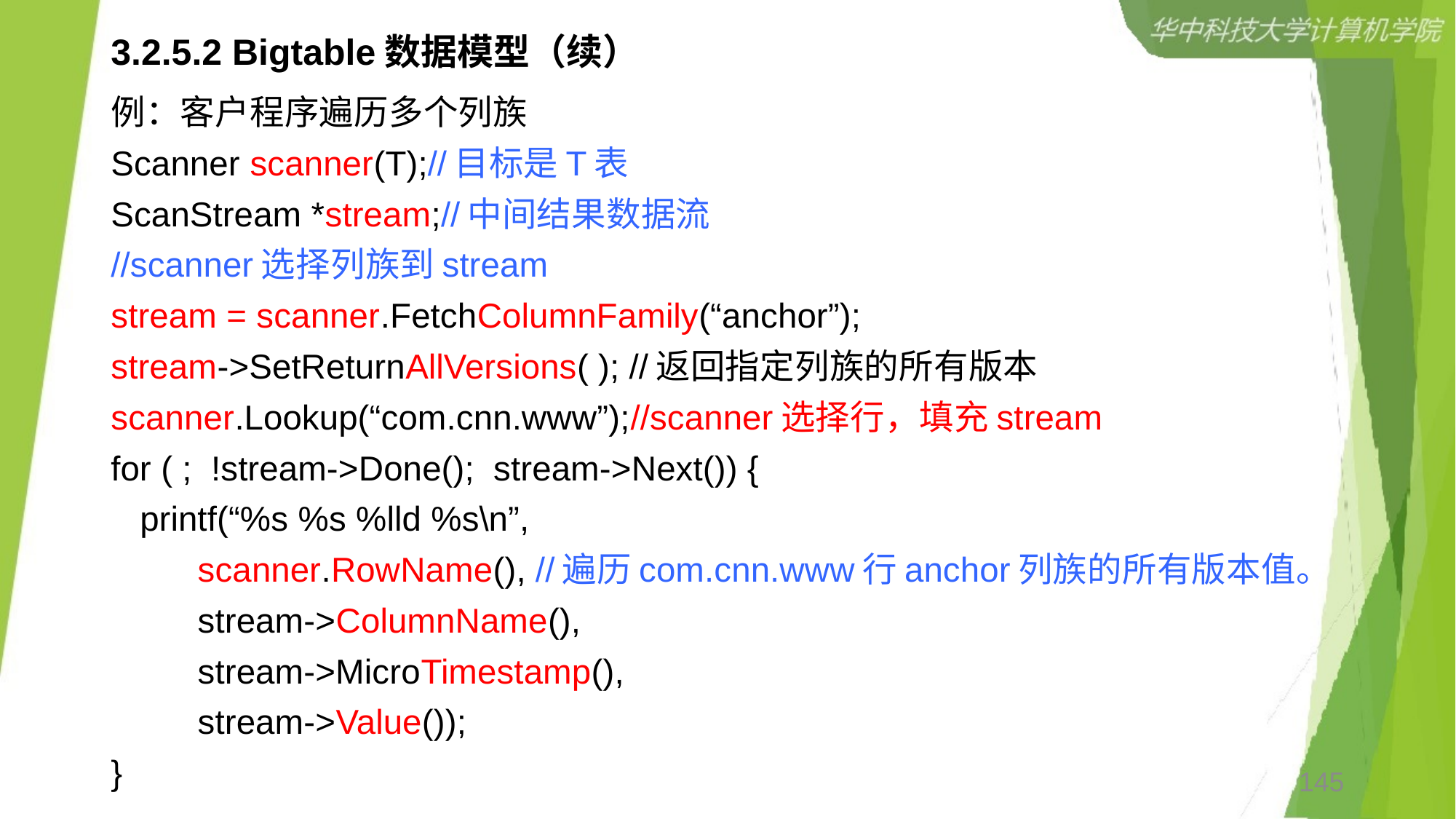

# 3.2.5.2 Bigtable数据模型（续）
例：客户程序遍历多个列族
Scanner scanner(T);//目标是T表
ScanStream *stream;//中间结果数据流
//scanner选择列族到stream
stream = scanner.FetchColumnFamily(“anchor”);
stream->SetReturnAllVersions( ); //返回指定列族的所有版本
scanner.Lookup(“com.cnn.www”);//scanner选择行，填充stream
for ( ;  !stream->Done();  stream->Next()) {
   printf(“%s %s %lld %s\n”,
         scanner.RowName(), //遍历com.cnn.www行anchor列族的所有版本值。
         stream->ColumnName(),
         stream->MicroTimestamp(),
         stream->Value());
}
145